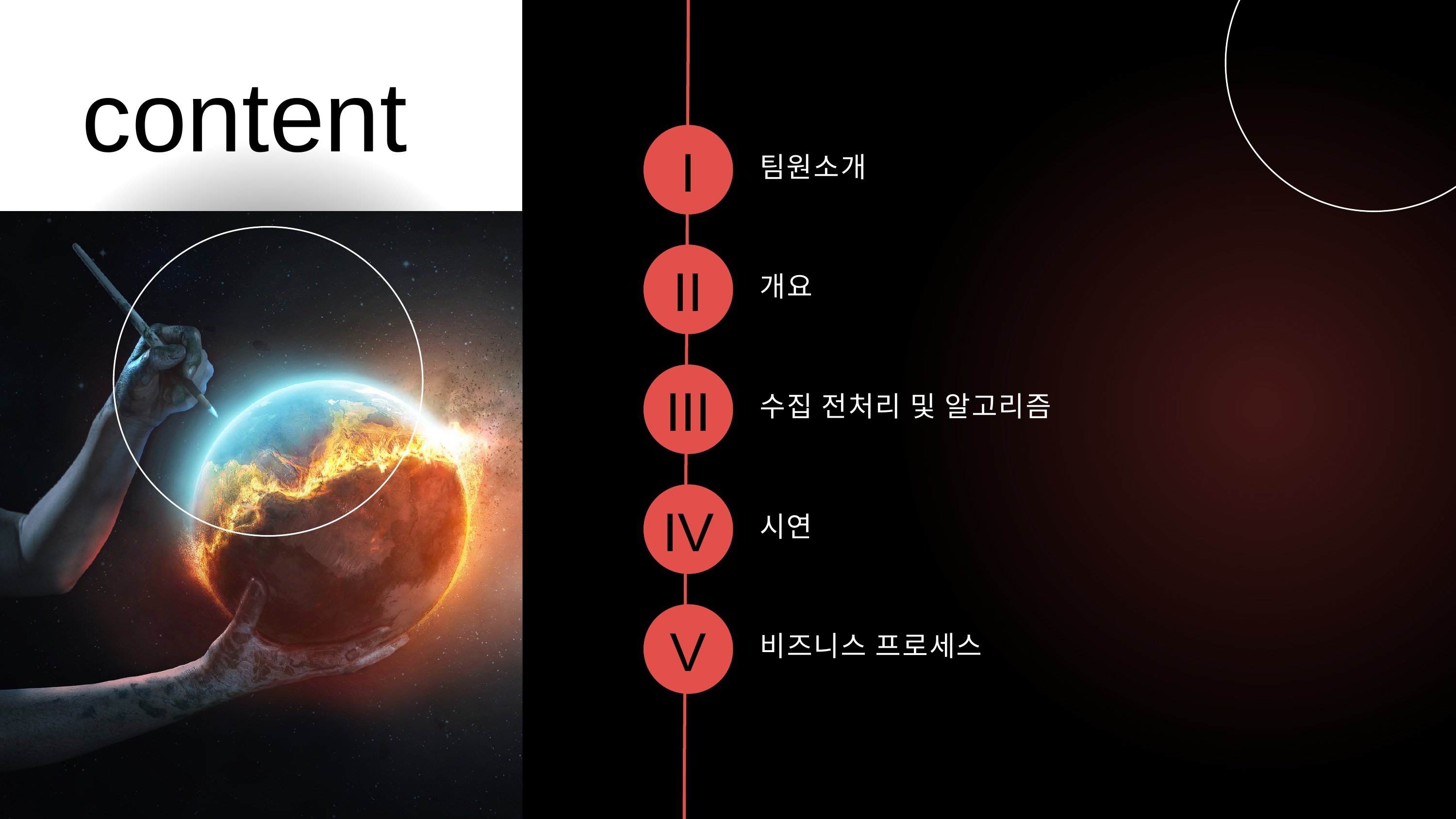

content

I
팀원소개

II
개요

III
수집 전처리 및 알고리즘

IV
시연

V
비즈니스 프로세스